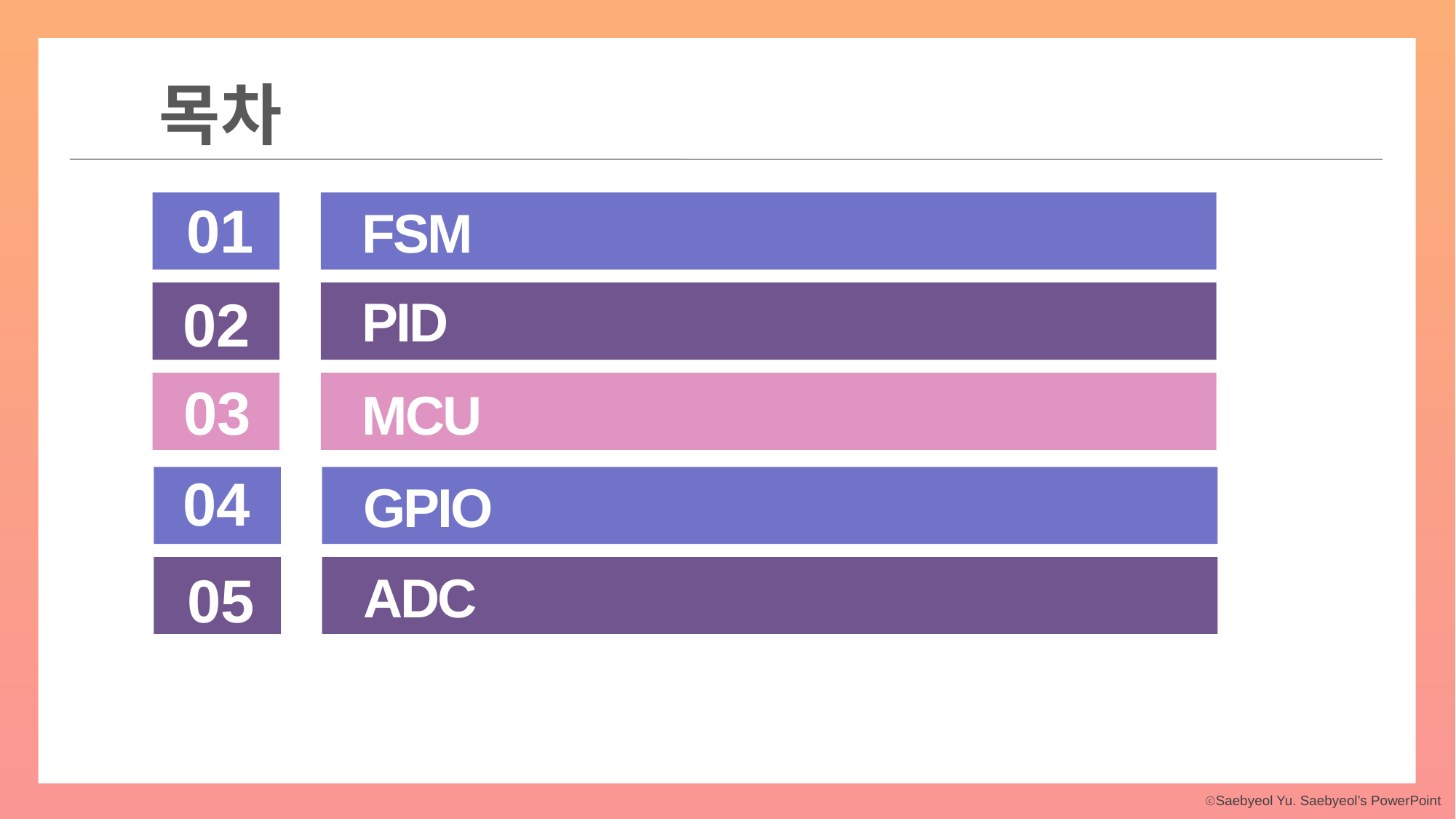

목차
01

FSM
02
PID

03

MCU
04

GPIO
05

ADC